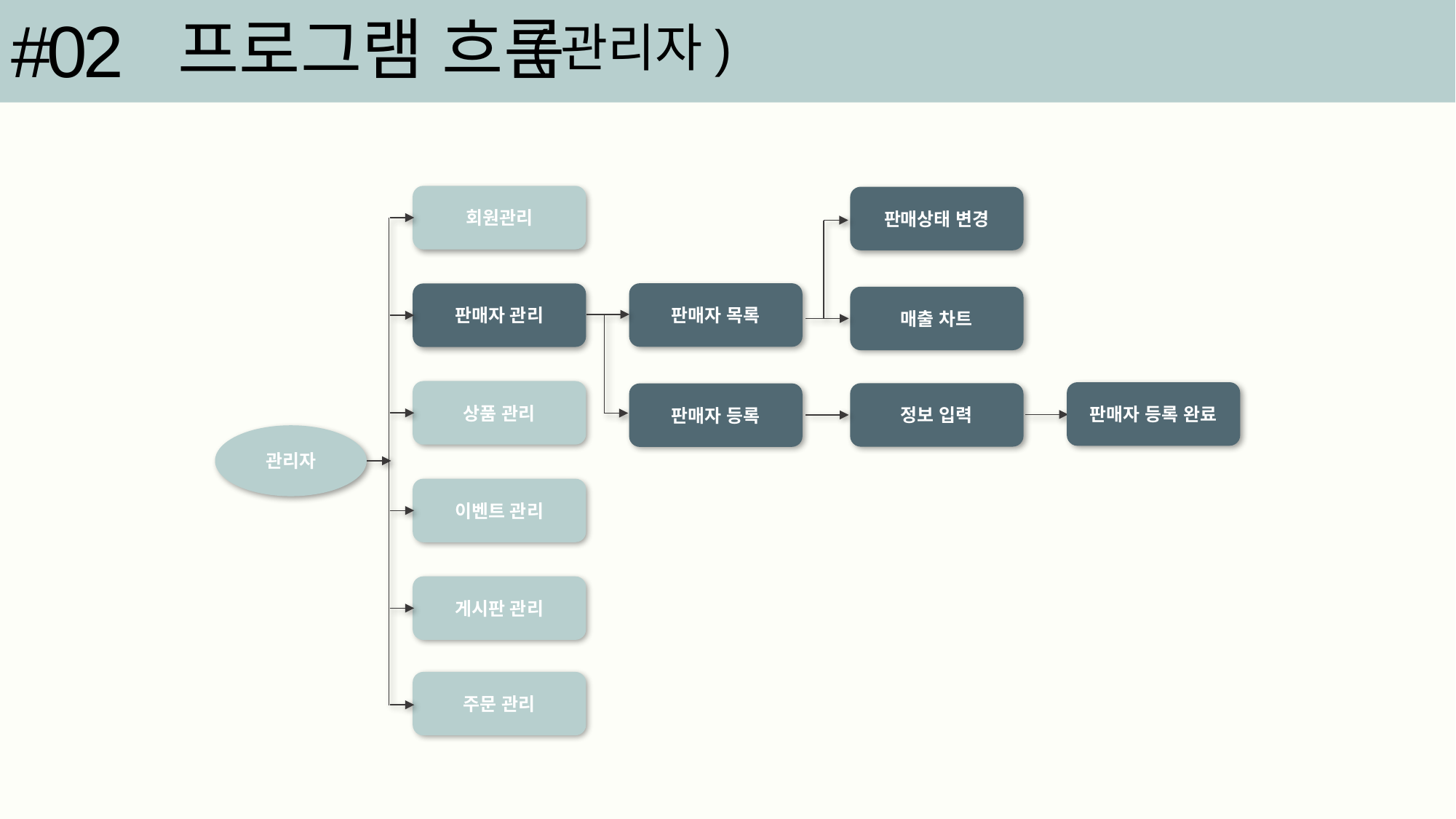

#02
프로그램 흐름
(관리자)

회원관리
판매상태 변경
판매자 목록
판매자 관리
매출 차트
상품 관리
판매자 등록 완료
정보 입력
판매자 등록
이벤트 관리
게시판 관리
주문 관리
관리자